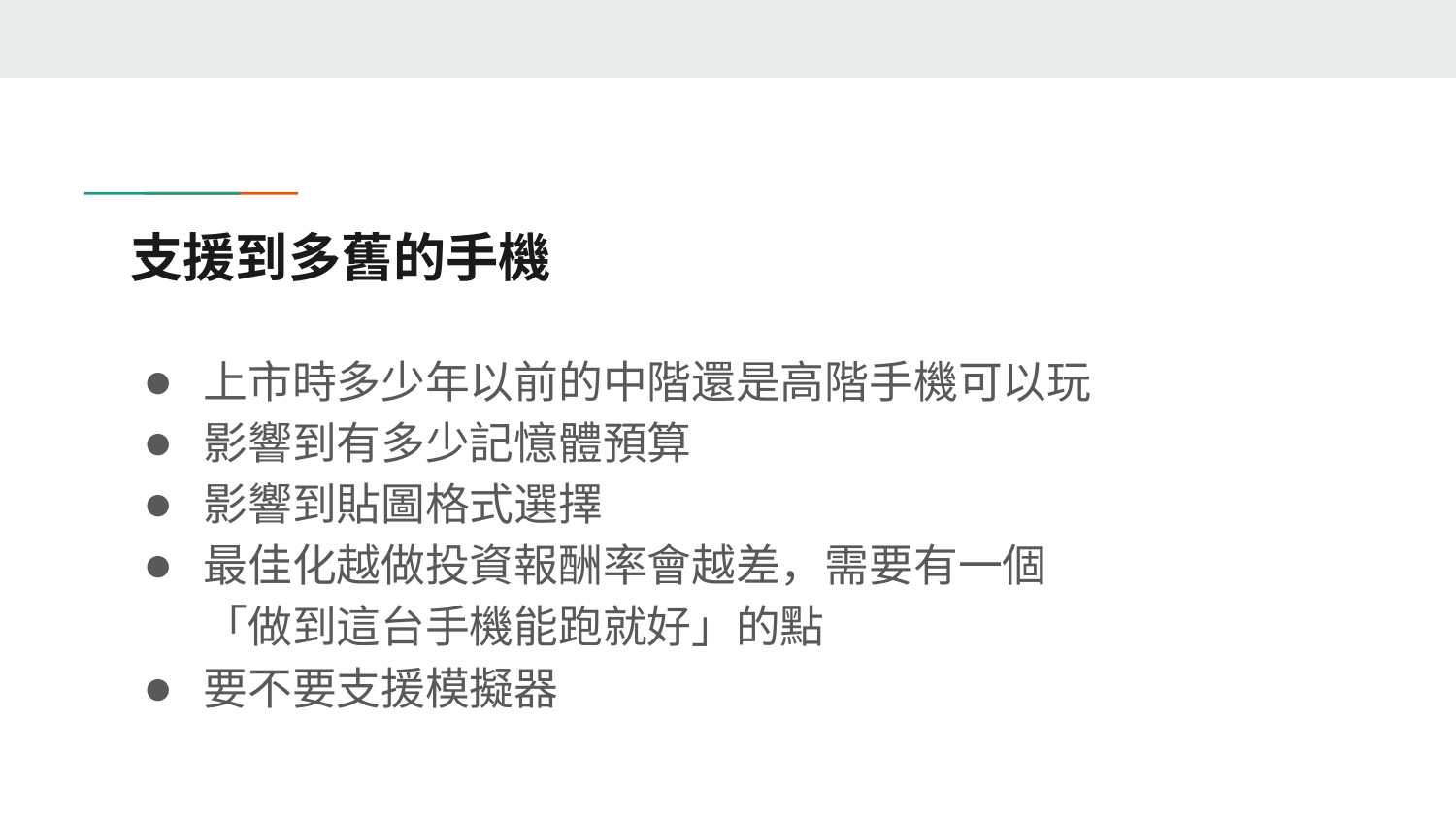

# 支援到多舊的手機
上市時多少年以前的中階還是高階手機可以玩
影響到有多少記憶體預算
影響到貼圖格式選擇
最佳化越做投資報酬率會越差，需要有一個
「做到這台手機能跑就好」的點
要不要支援模擬器